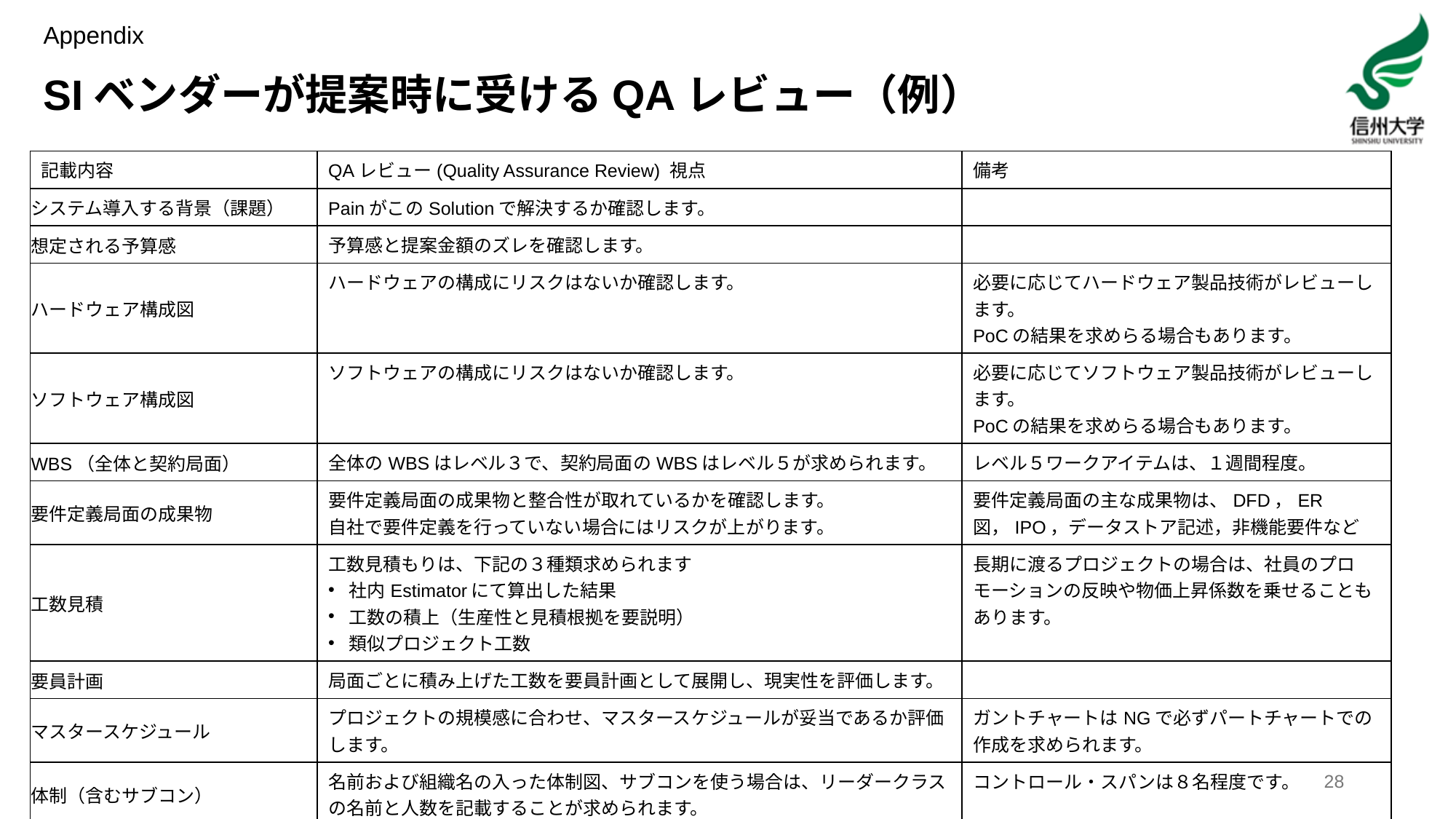

Appendix
# SIベンダーが提案時に受けるQAレビュー（例）
| 記載内容 | QAレビュー(Quality Assurance Review) 視点 | 備考 |
| --- | --- | --- |
| システム導入する背景（課題） | PainがこのSolutionで解決するか確認します。 |  |
| 想定される予算感 | 予算感と提案金額のズレを確認します。 |  |
| ハードウェア構成図 | ハードウェアの構成にリスクはないか確認します。 | 必要に応じてハードウェア製品技術がレビューします。 PoCの結果を求めらる場合もあります。 |
| ソフトウェア構成図 | ソフトウェアの構成にリスクはないか確認します。 | 必要に応じてソフトウェア製品技術がレビューします。 PoCの結果を求めらる場合もあります。 |
| WBS（全体と契約局面） | 全体のWBSはレベル３で、契約局面のWBSはレベル５が求められます。 | レベル５ワークアイテムは、１週間程度。 |
| 要件定義局面の成果物 | 要件定義局面の成果物と整合性が取れているかを確認します。 自社で要件定義を行っていない場合にはリスクが上がります。 | 要件定義局面の主な成果物は、DFD，ER図，IPO，データストア記述，非機能要件など |
| 工数見積 | 工数見積もりは、下記の３種類求められます 社内Estimatorにて算出した結果 工数の積上（生産性と見積根拠を要説明） 類似プロジェクト工数 | 長期に渡るプロジェクトの場合は、社員のプロモーションの反映や物価上昇係数を乗せることもあります。 |
| 要員計画 | 局面ごとに積み上げた工数を要員計画として展開し、現実性を評価します。 |  |
| マスタースケジュール | プロジェクトの規模感に合わせ、マスタースケジュールが妥当であるか評価します。 | ガントチャートはNGで必ずパートチャートでの作成を求められます。 |
| 体制（含むサブコン） | 名前および組織名の入った体制図、サブコンを使う場合は、リーダークラスの名前と人数を記載することが求められます。 | コントロール・スパンは８名程度です。 |
| 想定されるリスク | リスクシートにプロジェクトチームでチェックして提出すると、客観的にみられて修正されます。その結果をもとにContingencyが計算されます。 |  |
| 最終的な提案金額 | 最終的な提案金額は、QAレビューで定められたContingencyにGross Profit（粗利）が乗せて価格を決定します。 |  |
28